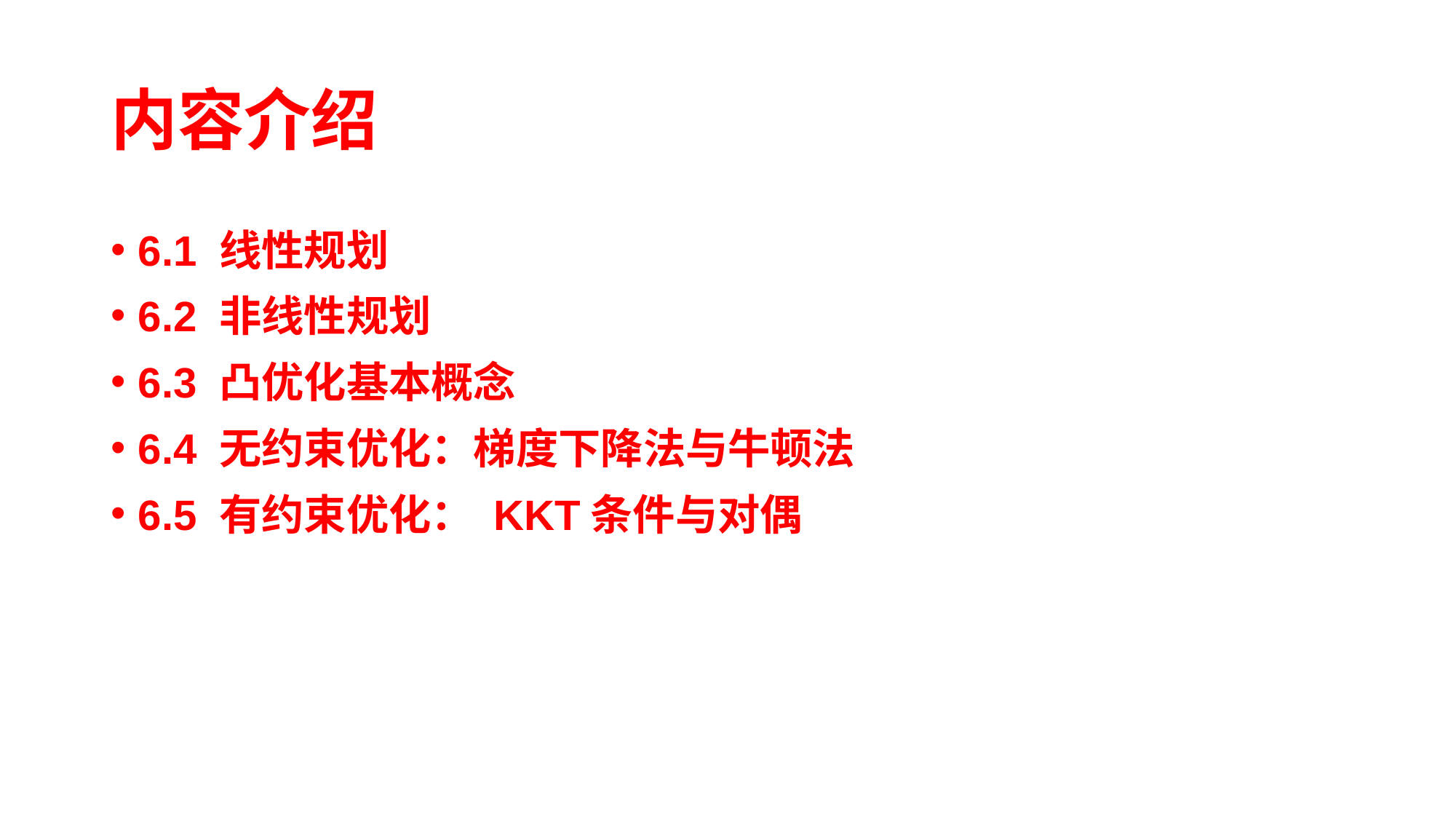

# 内容介绍
6.1 线性规划
6.2 非线性规划
6.3 凸优化基本概念
6.4 无约束优化：梯度下降法与牛顿法
6.5 有约束优化： KKT条件与对偶